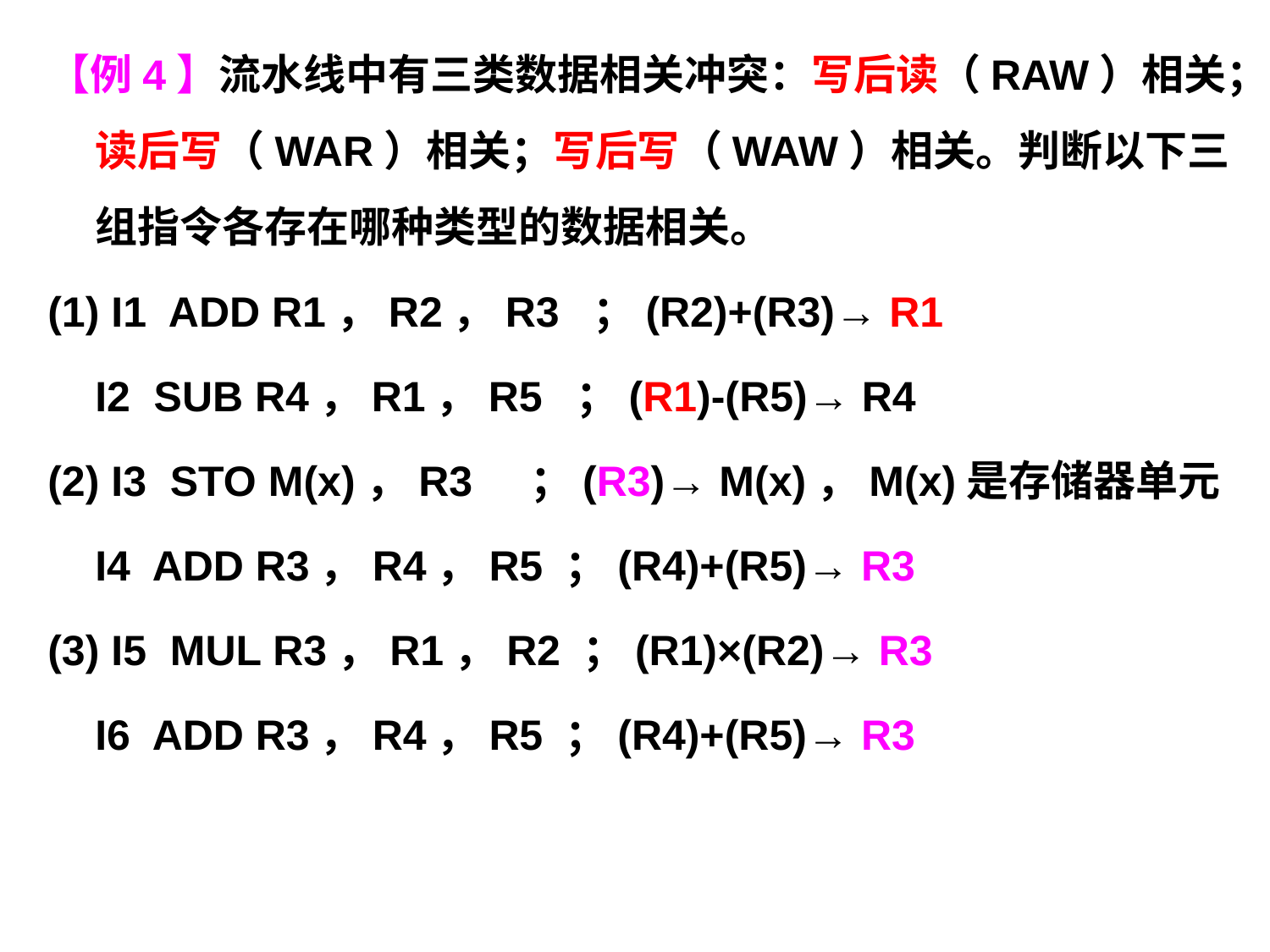

【例4】流水线中有三类数据相关冲突：写后读（RAW）相关；读后写（WAR）相关；写后写（WAW）相关。判断以下三组指令各存在哪种类型的数据相关。
(1) I1  ADD R1，R2，R3  ；(R2)+(R3)→ R1
    I2  SUB R4，R1，R5  ；(R1)-(R5)→ R4
(2) I3  STO M(x)，R3    ；(R3)→ M(x)，M(x)是存储器单元
    I4  ADD R3，R4，R5 ；(R4)+(R5)→ R3
(3) I5  MUL R3，R1，R2 ；(R1)×(R2)→ R3
    I6  ADD R3，R4，R5 ；(R4)+(R5)→ R3

111